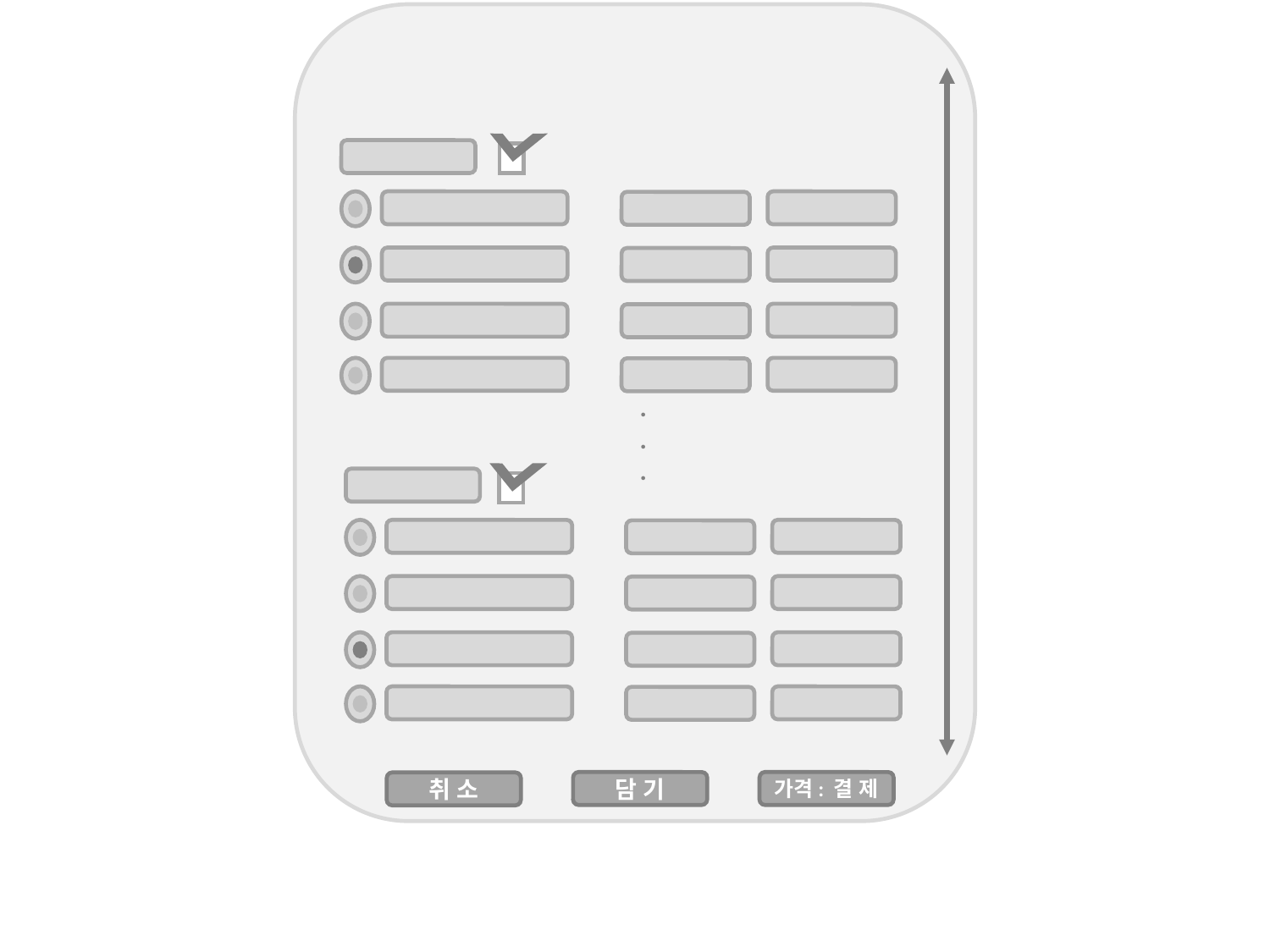

.
.
.

담 기
가격: 결 제
취 소